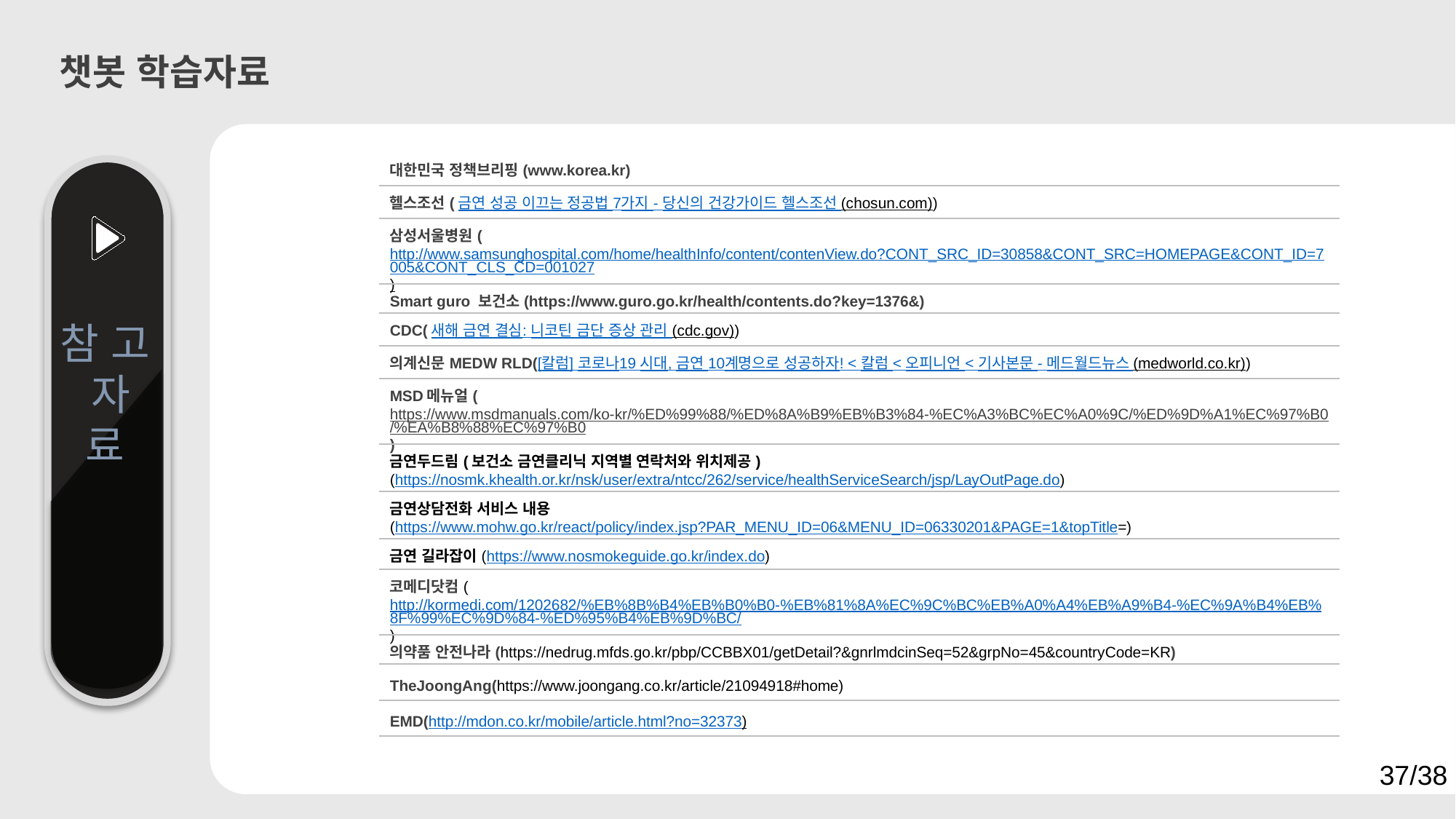

챗봇 학습자료
| 대한민국 정책브리핑(www.korea.kr) |
| --- |
| 헬스조선(금연 성공 이끄는 정공법 7가지 - 당신의 건강가이드 헬스조선 (chosun.com)) |
| 삼성서울병원(http://www.samsunghospital.com/home/healthInfo/content/contenView.do?CONT\_SRC\_ID=30858&CONT\_SRC=HOMEPAGE&CONT\_ID=7005&CONT\_CLS\_CD=001027) |
| Smart guro 보건소(https://www.guro.go.kr/health/contents.do?key=1376&) |
| CDC(새해 금연 결심: 니코틴 금단 증상 관리 (cdc.gov)) |
| 의계신문MEDW RLD([칼럼] 코로나19 시대, 금연 10계명으로 성공하자! < 칼럼 < 오피니언 < 기사본문 - 메드월드뉴스 (medworld.co.kr)) |
| MSD메뉴얼(https://www.msdmanuals.com/ko-kr/%ED%99%88/%ED%8A%B9%EB%B3%84-%EC%A3%BC%EC%A0%9C/%ED%9D%A1%EC%97%B0/%EA%B8%88%EC%97%B0) |
| 금연두드림(보건소 금연클리닉 지역별 연락처와 위치제공) (https://nosmk.khealth.or.kr/nsk/user/extra/ntcc/262/service/healthServiceSearch/jsp/LayOutPage.do) |
| 금연상담전화 서비스 내용 (https://www.mohw.go.kr/react/policy/index.jsp?PAR\_MENU\_ID=06&MENU\_ID=06330201&PAGE=1&topTitle=) |
| 금연 길라잡이(https://www.nosmokeguide.go.kr/index.do) |
| 코메디닷컴(http://kormedi.com/1202682/%EB%8B%B4%EB%B0%B0-%EB%81%8A%EC%9C%BC%EB%A0%A4%EB%A9%B4-%EC%9A%B4%EB%8F%99%EC%9D%84-%ED%95%B4%EB%9D%BC/) |
| 의약품 안전나라(https://nedrug.mfds.go.kr/pbp/CCBBX01/getDetail?&gnrlmdcinSeq=52&grpNo=45&countryCode=KR) |
| TheJoongAng(https://www.joongang.co.kr/article/21094918#home) |
| EMD(http://mdon.co.kr/mobile/article.html?no=32373) |
|  |

참 고  자
료

37/38